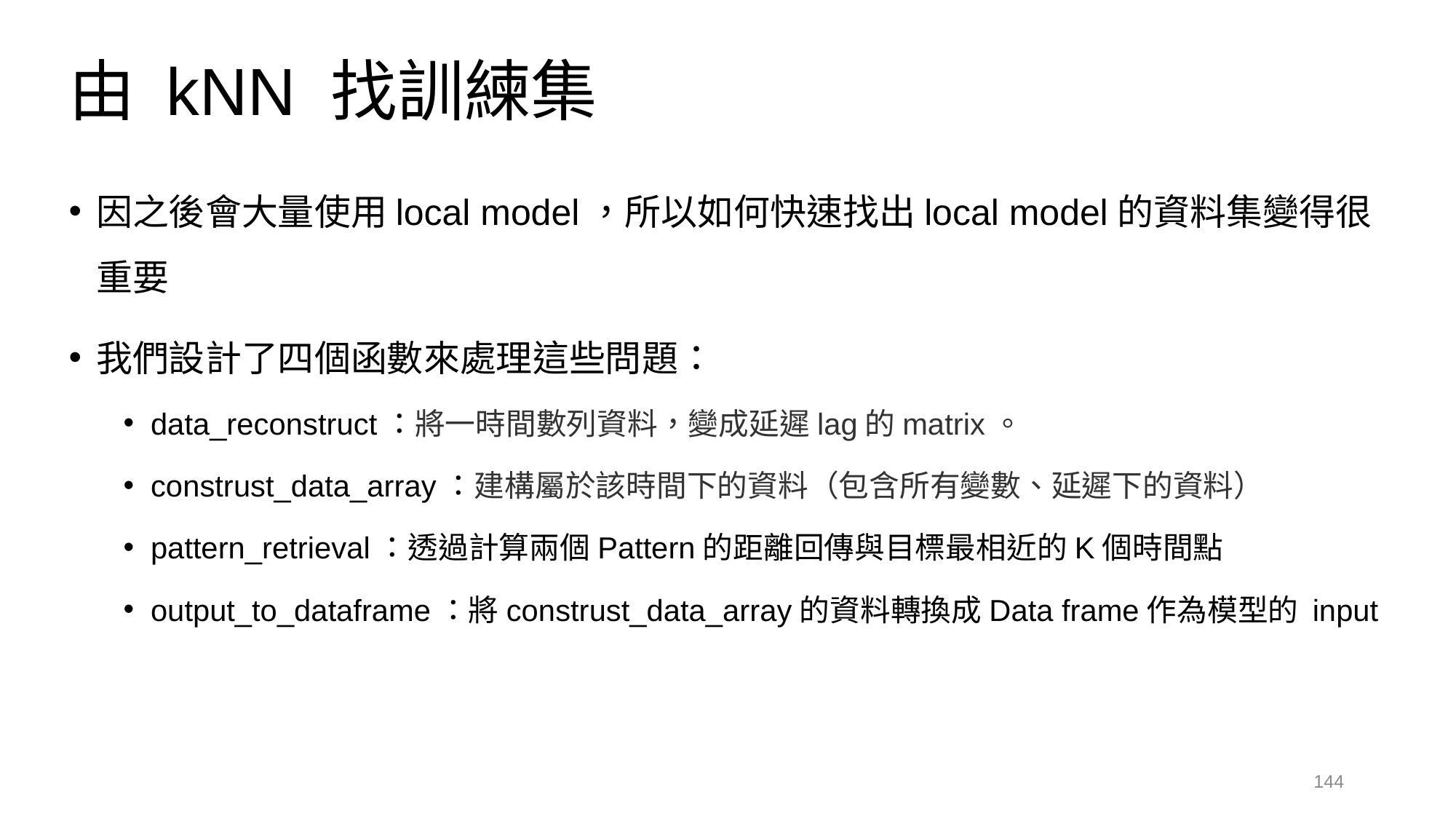

# 由 kNN 找訓練集
因之後會大量使用local model，所以如何快速找出local model的資料集變得很重要
我們設計了四個函數來處理這些問題：
data_reconstruct：將一時間數列資料，變成延遲lag的matrix。
construst_data_array：建構屬於該時間下的資料（包含所有變數、延遲下的資料）
pattern_retrieval：透過計算兩個Pattern的距離回傳與目標最相近的K個時間點
output_to_dataframe：將construst_data_array的資料轉換成Data frame作為模型的 input
144